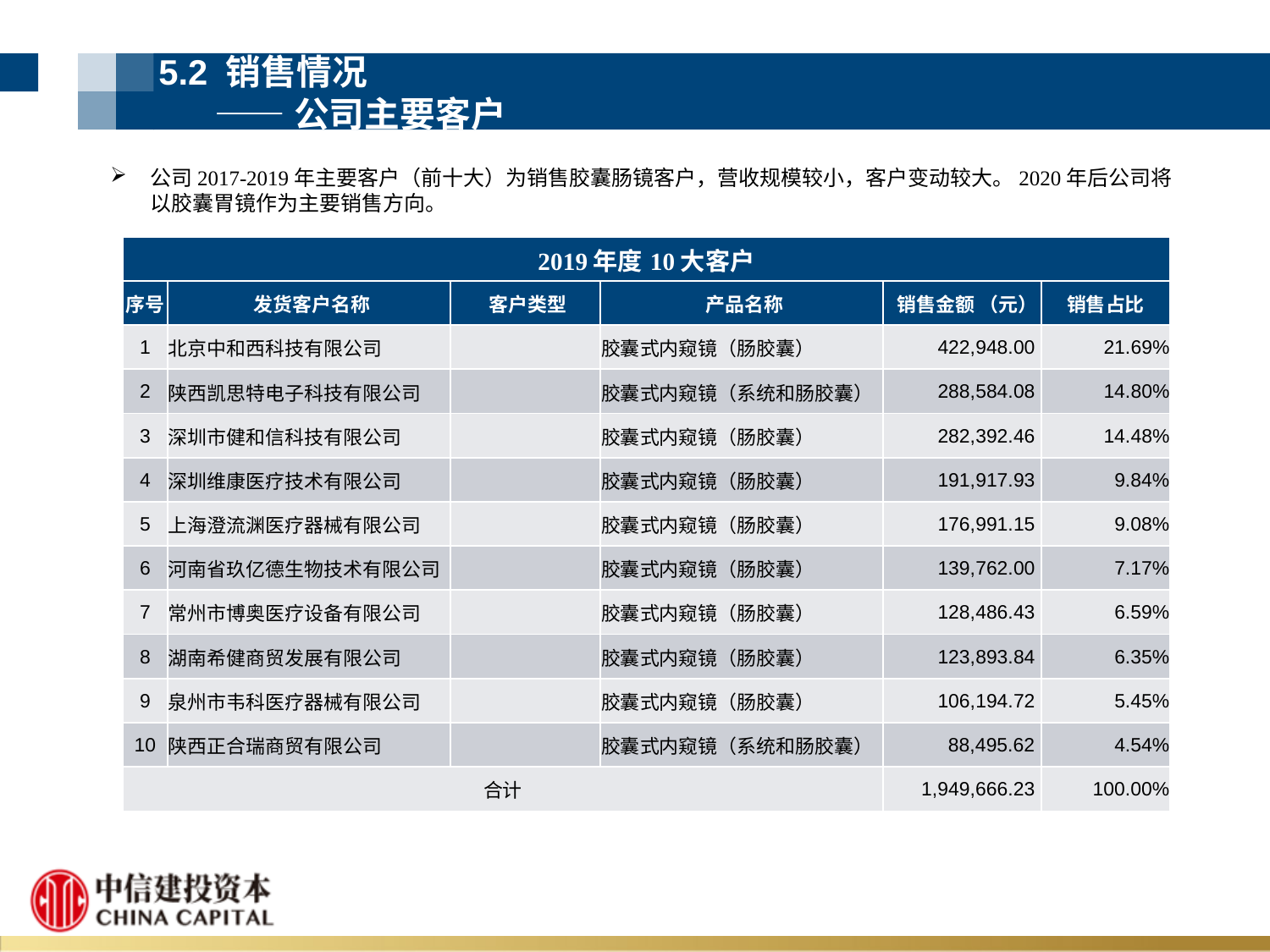

5.2 销售情况
       ——公司主要客户
公司2017-2019年主要客户（前十大）为销售胶囊肠镜客户，营收规模较小，客户变动较大。2020年后公司将以胶囊胃镜作为主要销售方向。
| 2019年度10大客户 |  |  |  |  |  |
| --- | --- | --- | --- | --- | --- |
| 序号 | 发货客户名称 | 客户类型 | 产品名称 | 销售金额 （元） | 销售占比 |
| 1 | 北京中和西科技有限公司 |  | 胶囊式内窥镜（肠胶囊） | 422,948.00 | 21.69% |
| 2 | 陕西凯思特电子科技有限公司 |  | 胶囊式内窥镜（系统和肠胶囊） | 288,584.08 | 14.80% |
| 3 | 深圳市健和信科技有限公司 |  | 胶囊式内窥镜（肠胶囊） | 282,392.46 | 14.48% |
| 4 | 深圳维康医疗技术有限公司 |  | 胶囊式内窥镜（肠胶囊） | 191,917.93 | 9.84% |
| 5 | 上海澄流渊医疗器械有限公司 |  | 胶囊式内窥镜（肠胶囊） | 176,991.15 | 9.08% |
| 6 | 河南省玖亿德生物技术有限公司 |  | 胶囊式内窥镜（肠胶囊） | 139,762.00 | 7.17% |
| 7 | 常州市博奥医疗设备有限公司 |  | 胶囊式内窥镜（肠胶囊） | 128,486.43 | 6.59% |
| 8 | 湖南希健商贸发展有限公司 |  | 胶囊式内窥镜（肠胶囊） | 123,893.84 | 6.35% |
| 9 | 泉州市韦科医疗器械有限公司 |  | 胶囊式内窥镜（肠胶囊） | 106,194.72 | 5.45% |
| 10 | 陕西正合瑞商贸有限公司 |  | 胶囊式内窥镜（系统和肠胶囊） | 88,495.62 | 4.54% |
| 合计 |  |  |  | 1,949,666.23 | 100.00% |